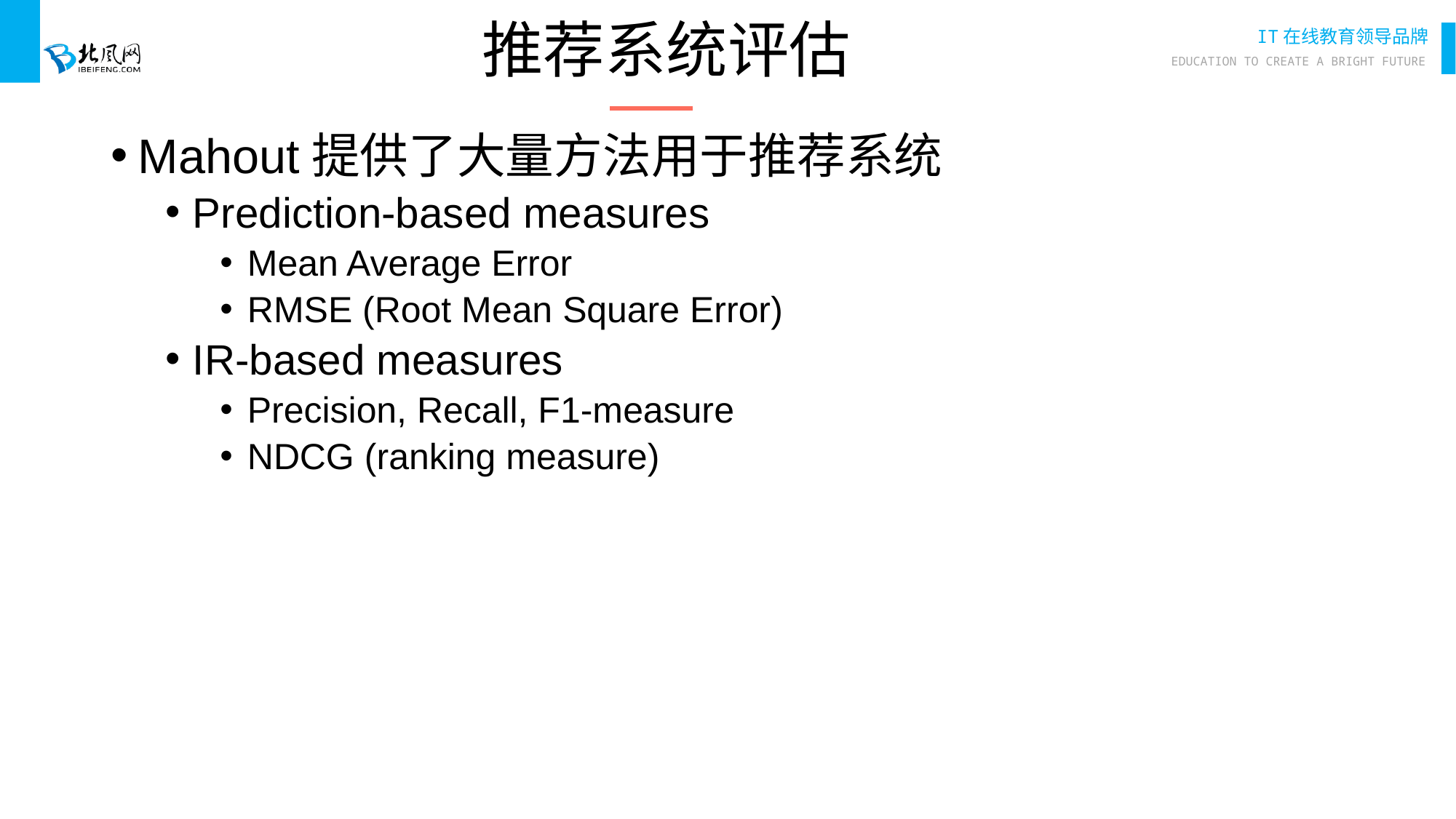

# 推荐系统评估
Mahout提供了大量方法用于推荐系统
Prediction-based measures
Mean Average Error
RMSE (Root Mean Square Error)
IR-based measures
Precision, Recall, F1-measure
NDCG (ranking measure)